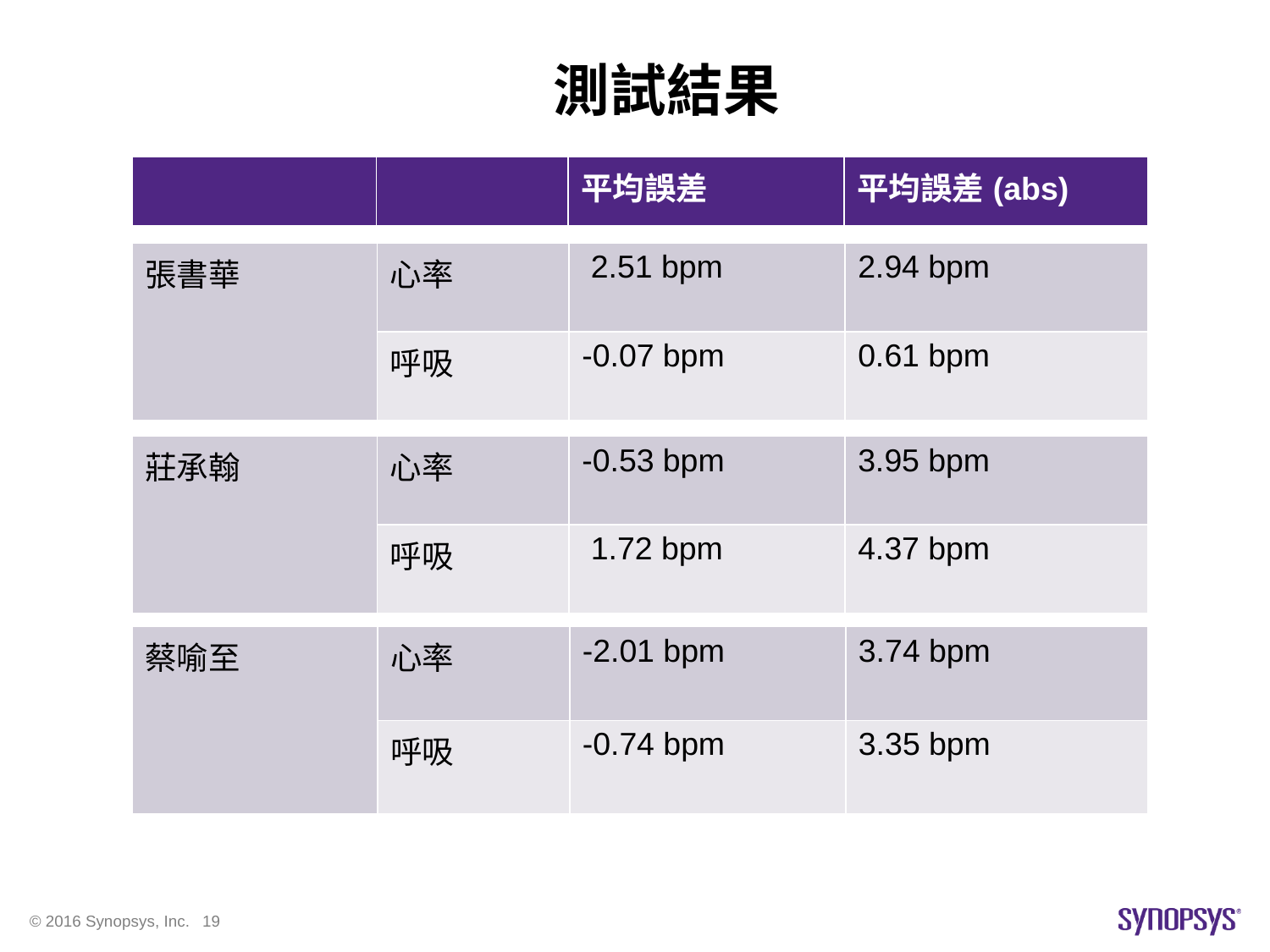

# 測試結果
|  |  | 平均誤差 | 平均誤差(abs) |
| --- | --- | --- | --- |
| 張書華 | 心率 | 2.51 bpm | 2.94 bpm |
| --- | --- | --- | --- |
|  | 呼吸 | -0.07 bpm | 0.61 bpm |
| 莊承翰 | 心率 | -0.53 bpm | 3.95 bpm |
| --- | --- | --- | --- |
|  | 呼吸 | 1.72 bpm | 4.37 bpm |
| 蔡喻至 | 心率 | -2.01 bpm | 3.74 bpm |
| --- | --- | --- | --- |
|  | 呼吸 | -0.74 bpm | 3.35 bpm |